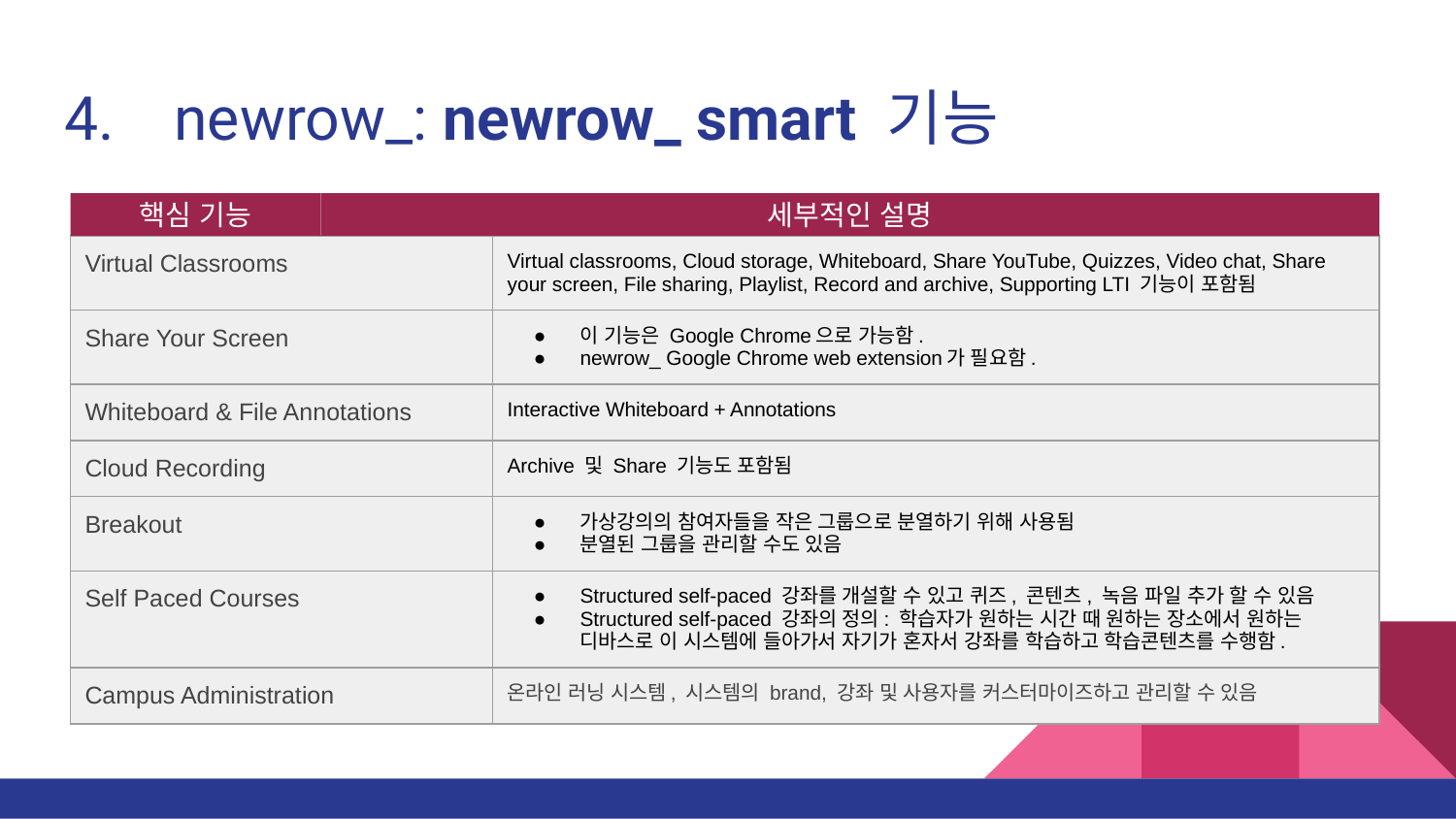

# 4.    newrow_: newrow_ smart 기능
핵심 기능
세부적인 설명
| Virtual Classrooms | Virtual classrooms, Cloud storage, Whiteboard, Share YouTube, Quizzes, Video chat, Share your screen, File sharing, Playlist, Record and archive, Supporting LTI 기능이 포함됨 |
| --- | --- |
| Share Your Screen | 이 기능은 Google Chrome으로 가능함. newrow\_ Google Chrome web extension가 필요함. |
| Whiteboard & File Annotations | Interactive Whiteboard + Annotations |
| Cloud Recording | Archive 및 Share 기능도 포함됨 |
| Breakout | 가상강의의 참여자들을 작은 그룹으로 분열하기 위해 사용됨 분열된 그룹을 관리할 수도 있음 |
| Self Paced Courses | Structured self-paced 강좌를 개설할 수 있고 퀴즈, 콘텐츠, 녹음 파일 추가 할 수 있음 Structured self-paced 강좌의 정의: 학습자가 원하는 시간 때 원하는 장소에서 원하는 디바스로 이 시스템에 들아가서 자기가 혼자서 강좌를 학습하고 학습콘텐츠를 수행함. |
| Campus Administration | 온라인 러닝 시스템, 시스템의 brand, 강좌 및 사용자를 커스터마이즈하고 관리할 수 있음 |